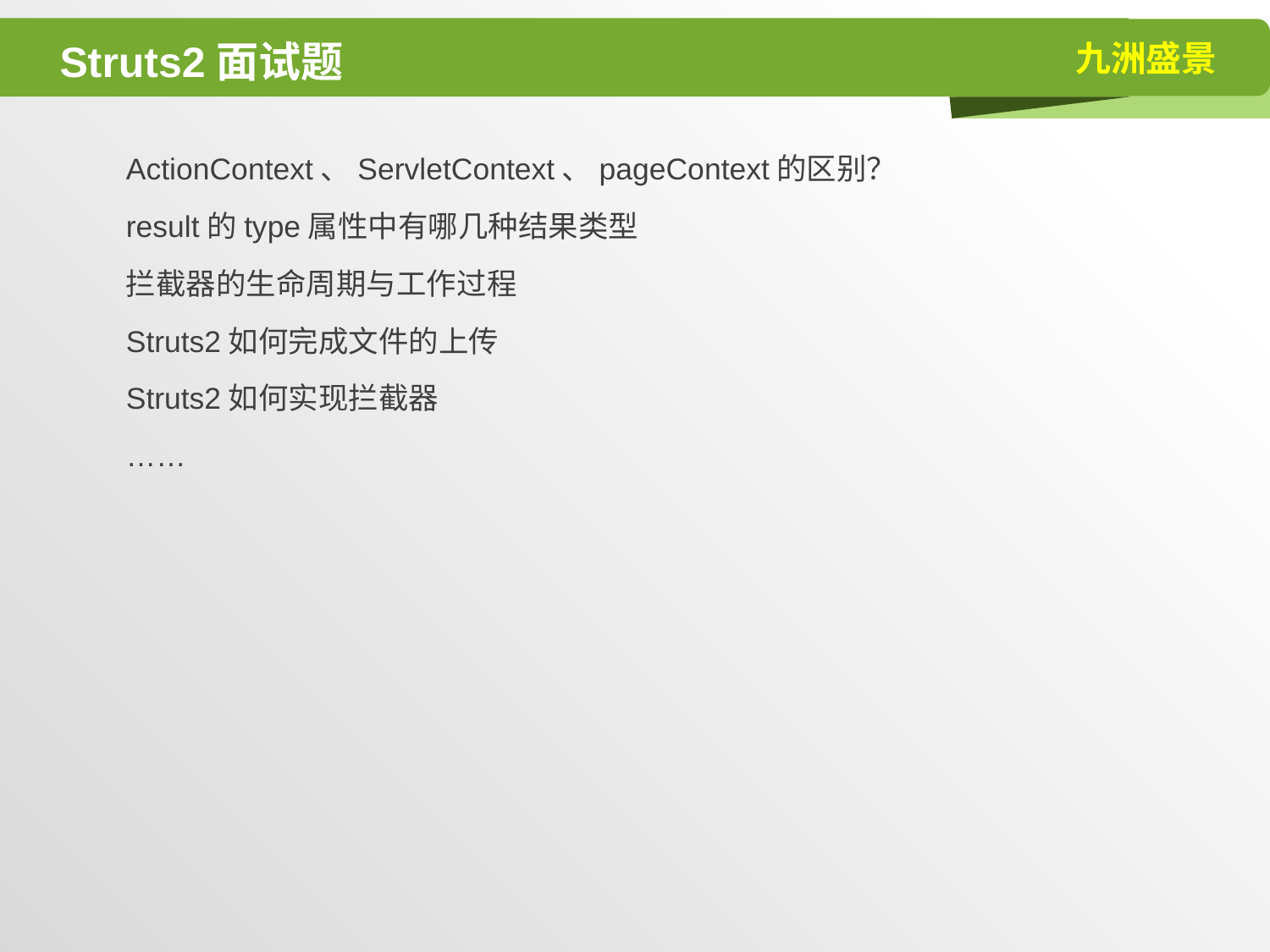

# Struts2面试题
ActionContext、ServletContext、pageContext的区别？
result的type属性中有哪几种结果类型
拦截器的生命周期与工作过程
Struts2如何完成文件的上传
Struts2如何实现拦截器
……